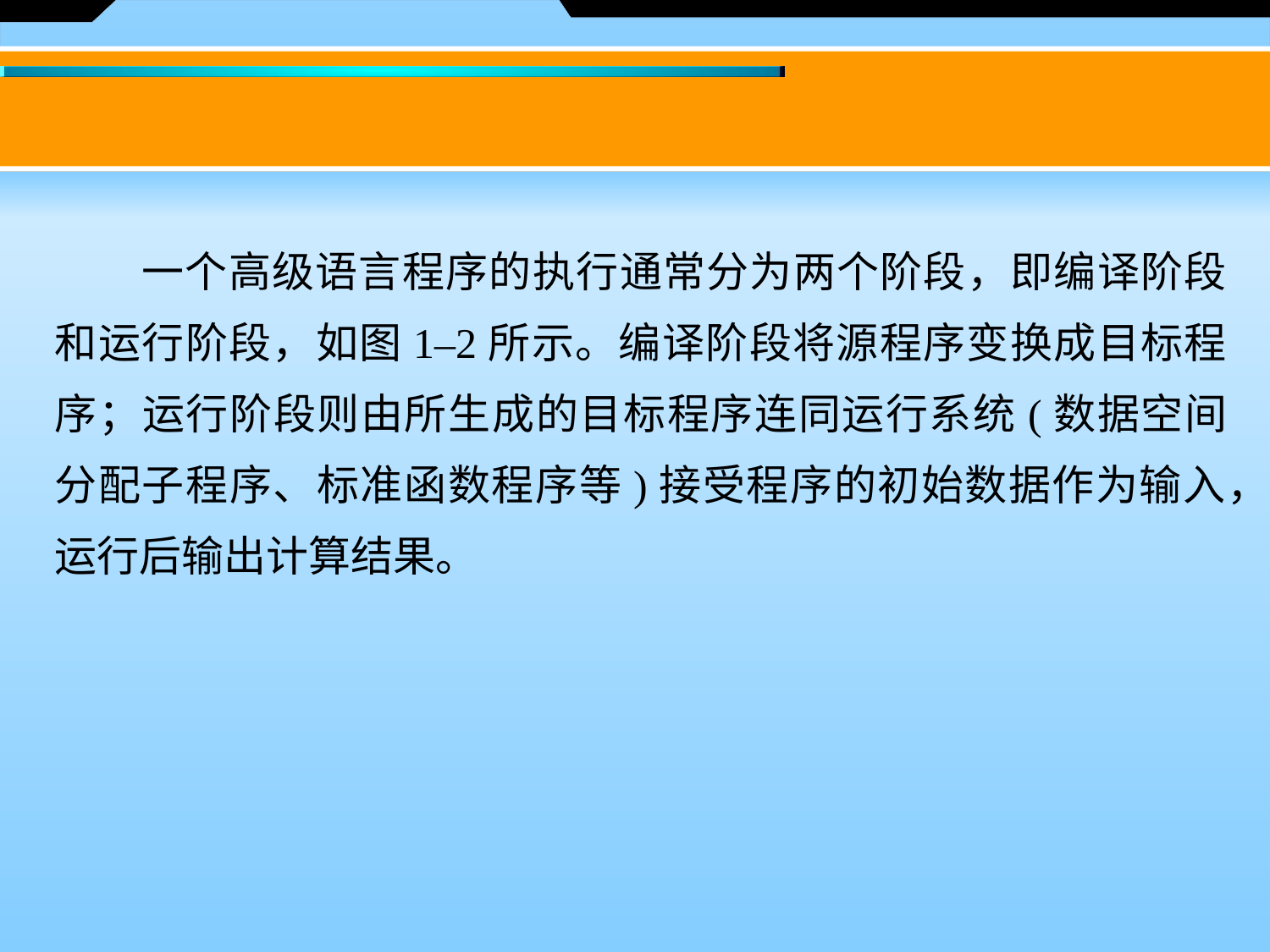

一个高级语言程序的执行通常分为两个阶段，即编译阶段和运行阶段，如图1–2所示。编译阶段将源程序变换成目标程序；运行阶段则由所生成的目标程序连同运行系统(数据空间分配子程序、标准函数程序等)接受程序的初始数据作为输入，运行后输出计算结果。